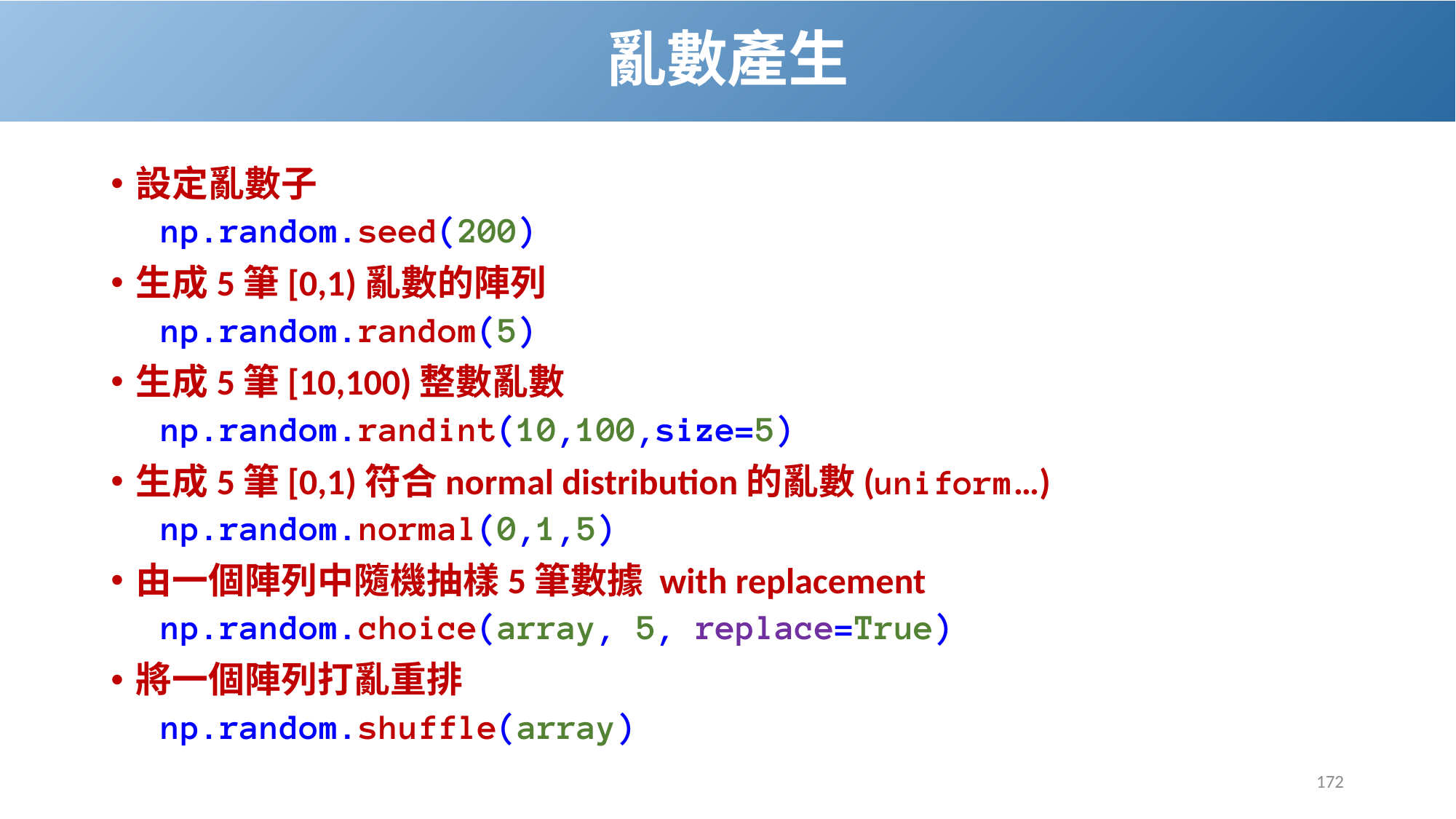

# 亂數產生
設定亂數子
np.random.seed(200)
生成5筆[0,1)亂數的陣列
np.random.random(5)
生成5筆[10,100)整數亂數
np.random.randint(10,100,size=5)
生成5筆[0,1)符合normal distribution的亂數(uniform…)
np.random.normal(0,1,5)
由一個陣列中隨機抽樣5筆數據 with replacement
np.random.choice(array, 5, replace=True)
將一個陣列打亂重排
np.random.shuffle(array)

172